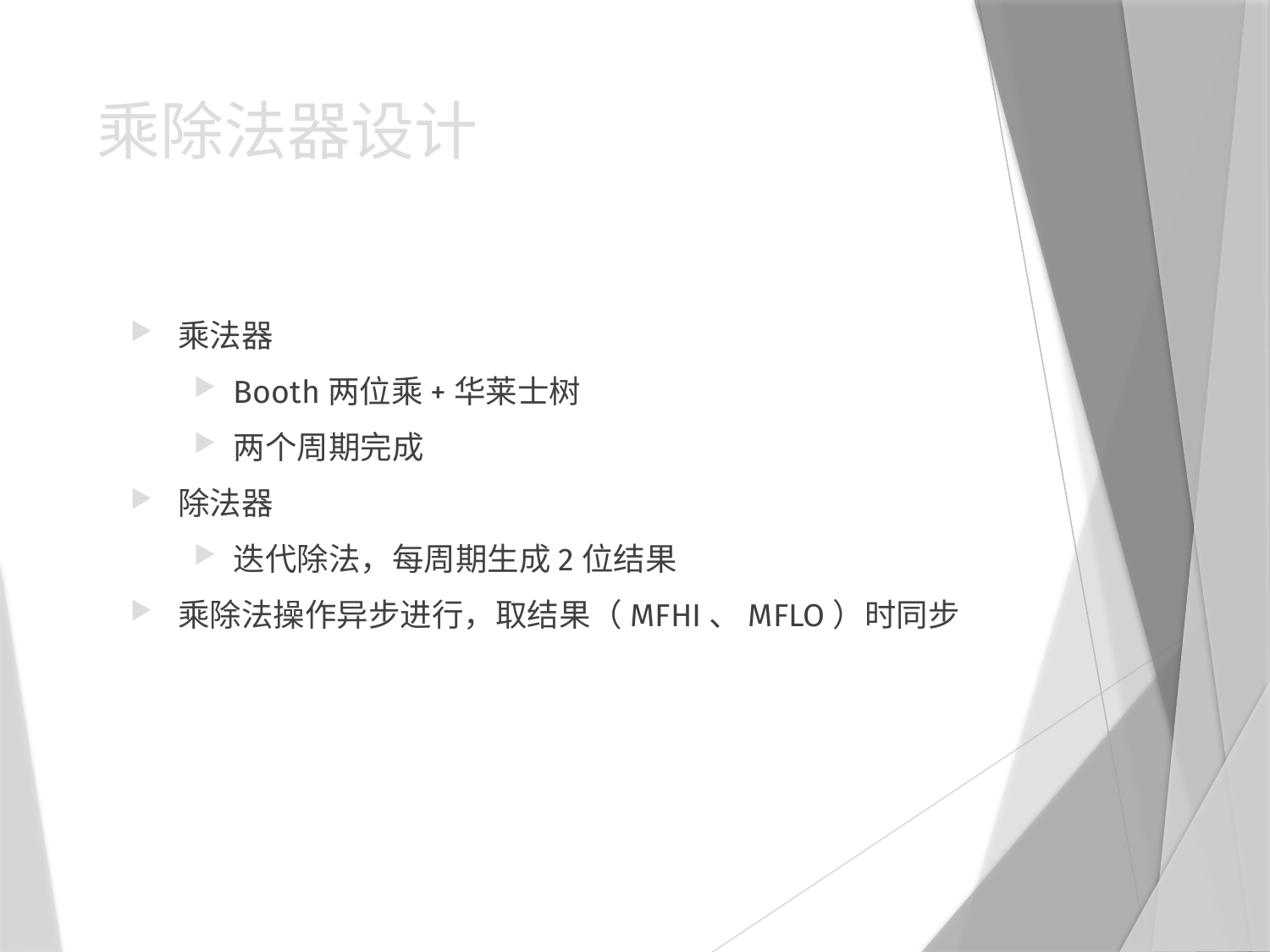

# 乘除法器设计
乘法器
Booth两位乘+华莱士树
两个周期完成
除法器
迭代除法，每周期生成2位结果
乘除法操作异步进行，取结果（MFHI、MFLO）时同步